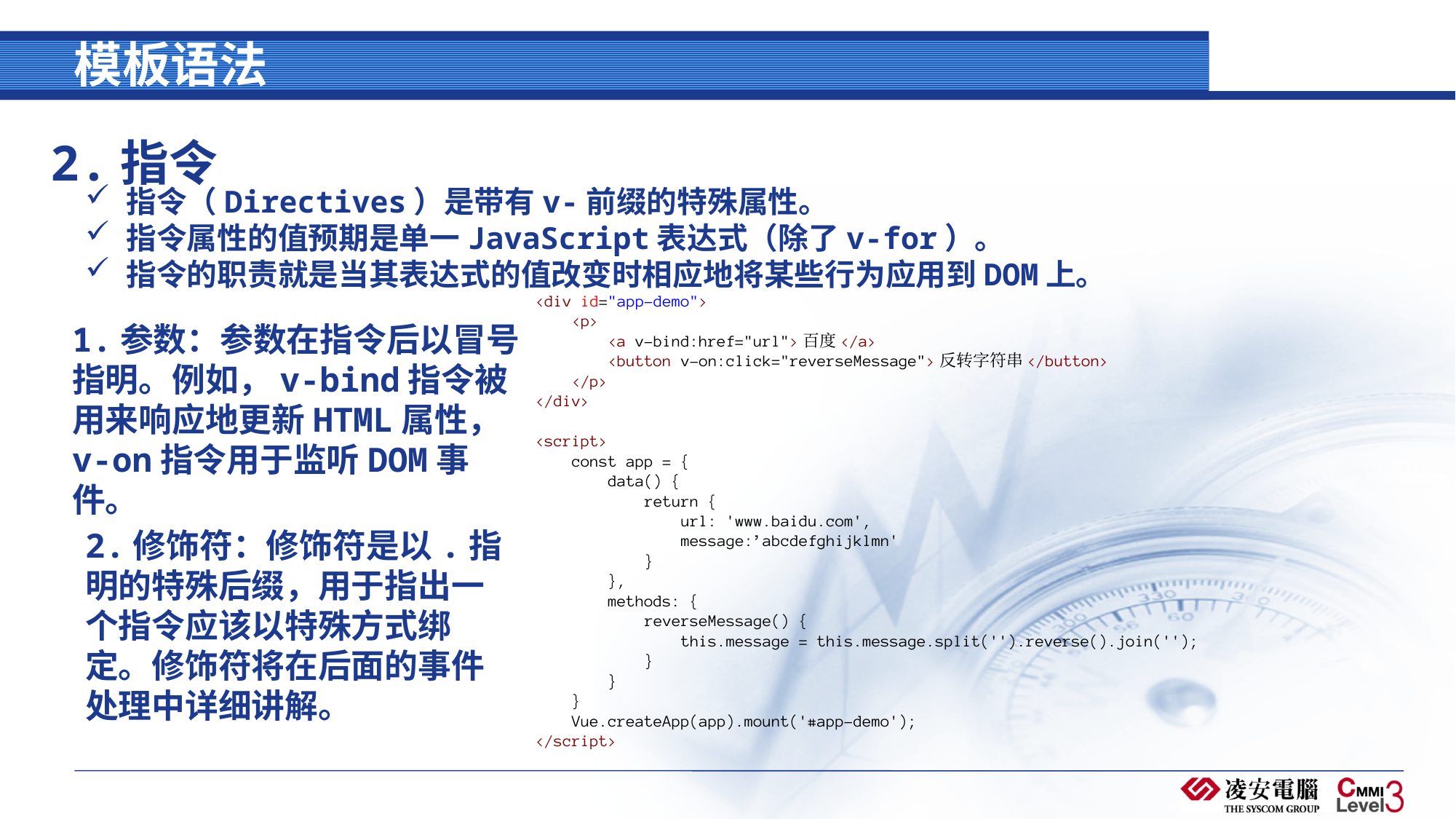

# 模板语法
2.指令
指令（Directives）是带有v-前缀的特殊属性。
指令属性的值预期是单一JavaScript表达式（除了v-for）。
指令的职责就是当其表达式的值改变时相应地将某些行为应用到DOM上。

<div id="app-demo">
    <p>
        <a v-bind:href="url">百度</a>
        <button v-on:click="reverseMessage">反转字符串</button>
    </p>
</div>
<script>
    const app = {
        data() {
            return {
                url: 'www.baidu.com',
                message:’abcdefghijklmn'
            }
        },
        methods: {
            reverseMessage() {
                this.message = this.message.split('').reverse().join('');
            }
        }
    }
    Vue.createApp(app).mount('#app-demo');
</script>
1.参数：参数在指令后以冒号指明。例如，v-bind指令被用来响应地更新HTML属性，v-on指令用于监听DOM事件。
2.修饰符：修饰符是以.指明的特殊后缀，用于指出一个指令应该以特殊方式绑定。修饰符将在后面的事件处理中详细讲解。